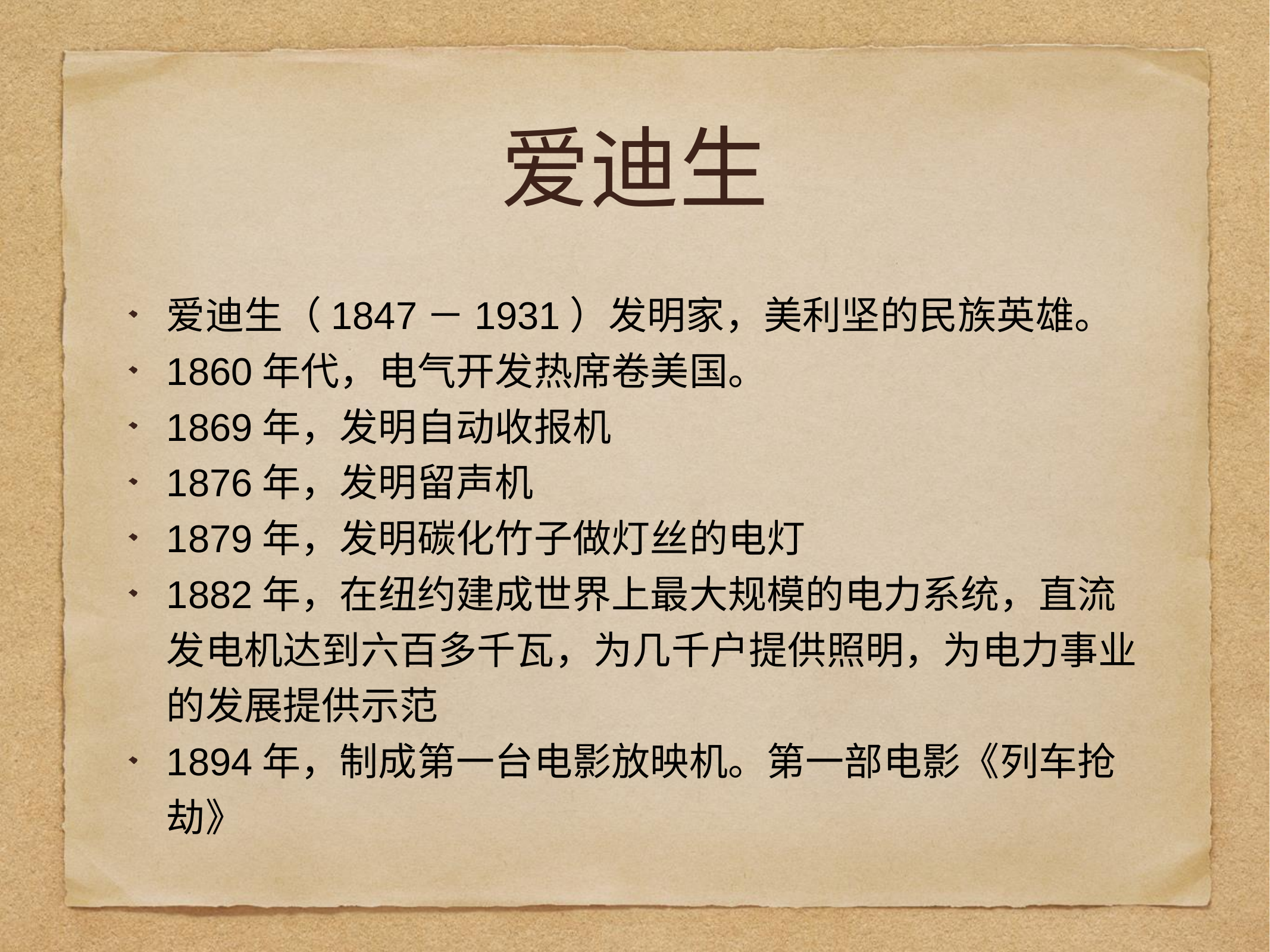

# 爱迪生
爱迪生（1847－1931）发明家，美利坚的民族英雄。
1860年代，电气开发热席卷美国。
1869年，发明自动收报机
1876年，发明留声机
1879年，发明碳化竹子做灯丝的电灯
1882年，在纽约建成世界上最大规模的电力系统，直流发电机达到六百多千瓦，为几千户提供照明，为电力事业的发展提供示范
1894年，制成第一台电影放映机。第一部电影《列车抢劫》